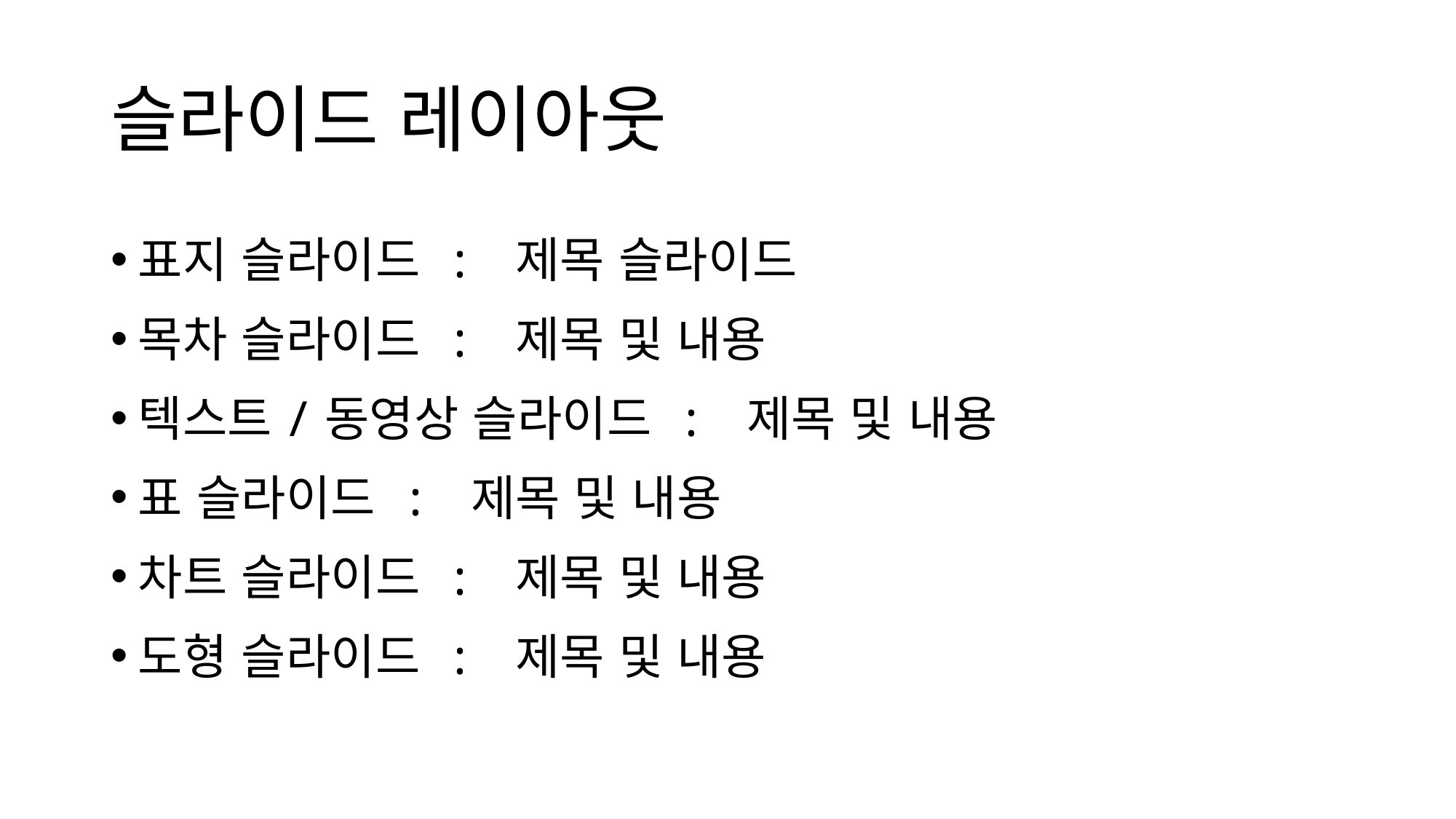

# 슬라이드 레이아웃
표지 슬라이드 : 제목 슬라이드
목차 슬라이드 : 제목 및 내용
텍스트/동영상 슬라이드 : 제목 및 내용
표 슬라이드 : 제목 및 내용
차트 슬라이드 : 제목 및 내용
도형 슬라이드 : 제목 및 내용